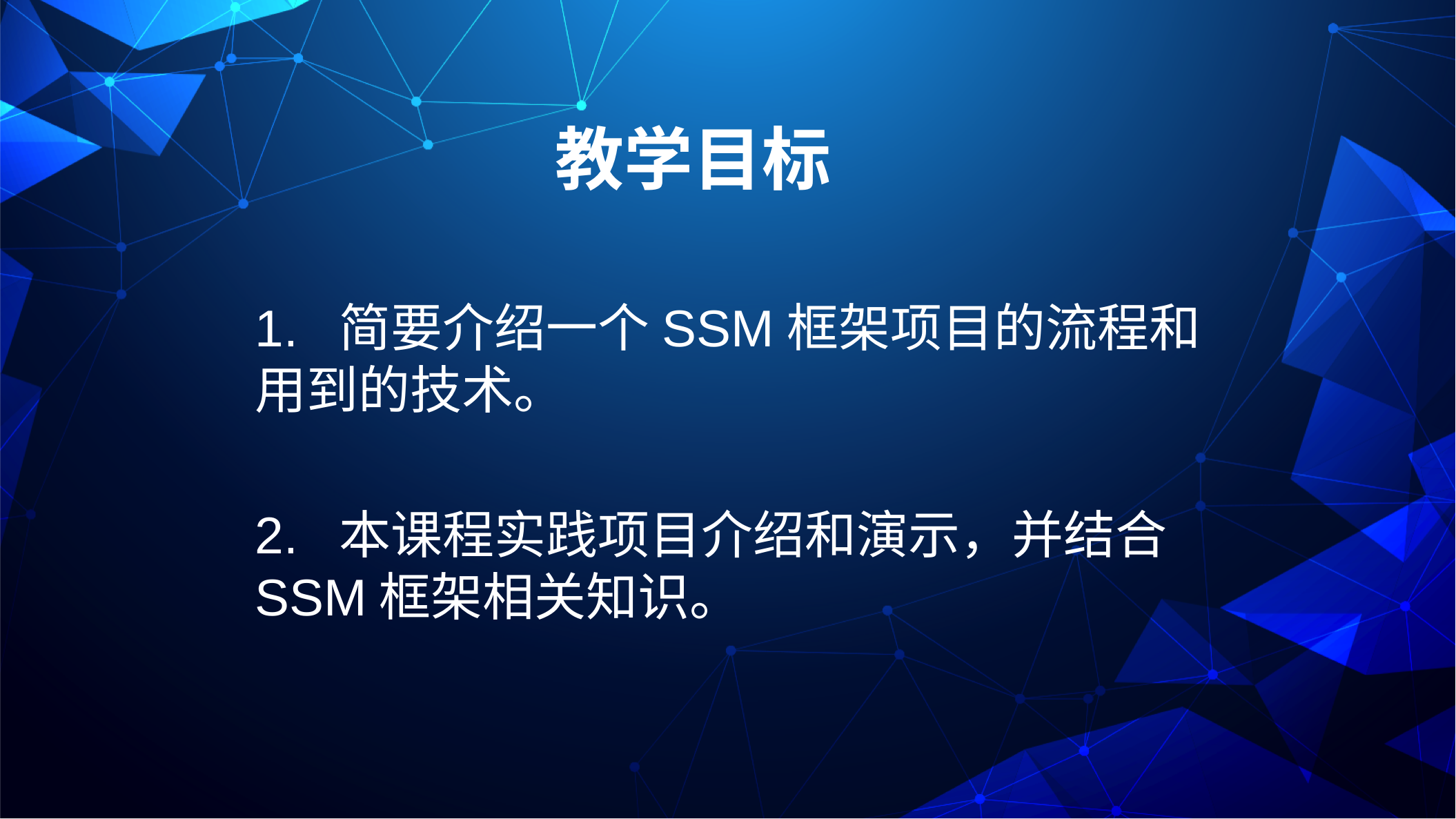

教学目标
1.  简要介绍一个SSM框架项目的流程和用到的技术。

2.  本课程实践项目介绍和演示，并结合SSM框架相关知识。